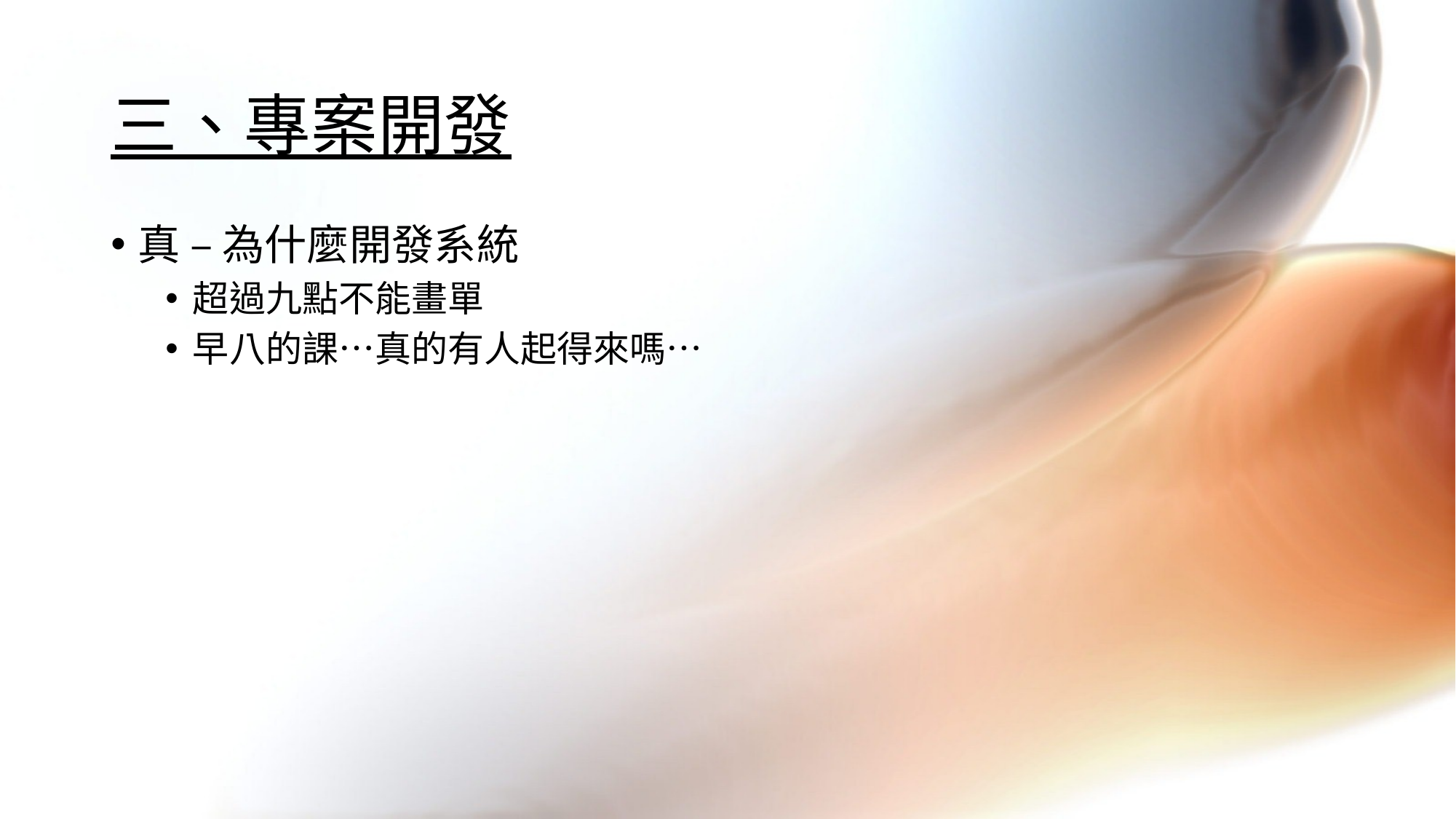

# 三、專案開發
真 – 為什麼開發系統
超過九點不能畫單
早八的課…真的有人起得來嗎…